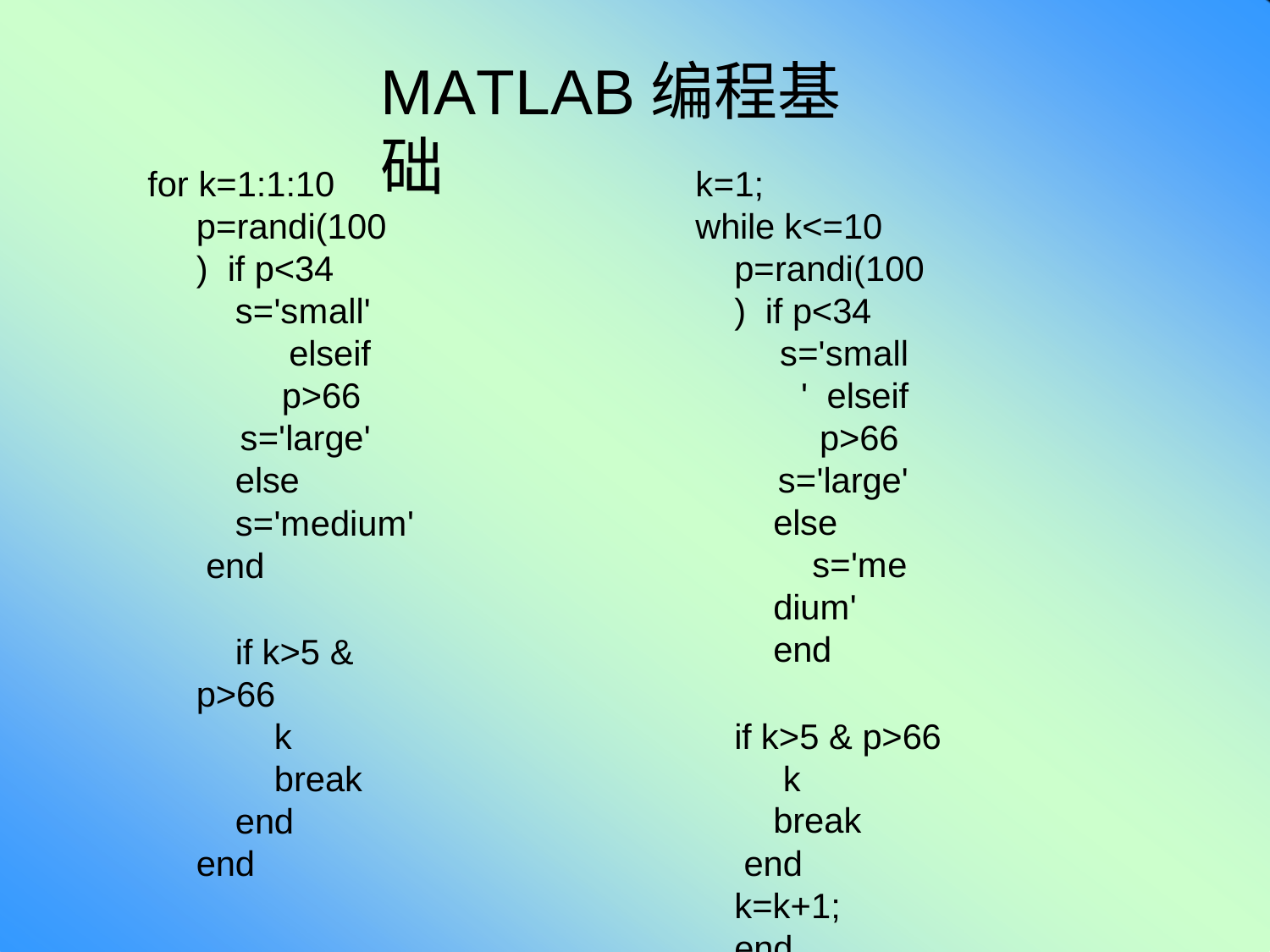

# MATLAB编程基础
k=1;
for k=1:1:10  p=randi(100)  if p<34
s='small'  elseif p>66  s='large'
else
s='medium'  end

if k>5 & p>66
k
break
end
end
while k<=10  p=randi(100)  if p<34
s='small'  elseif p>66  s='large'
else
s='medium'
end

if k>5 & p>66  k
break  end  k=k+1;
end